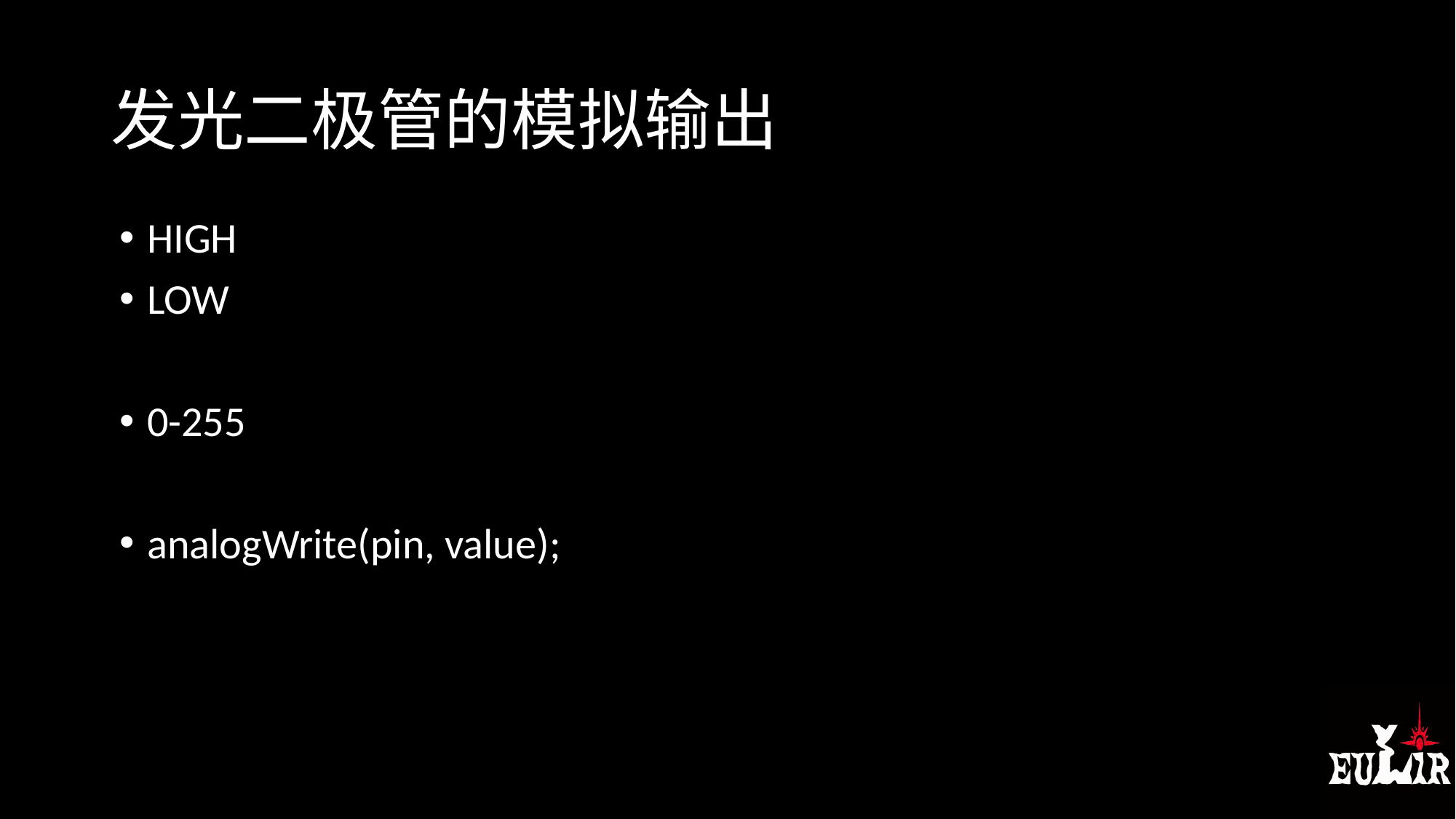

# 发光二极管的模拟输出
HIGH
LOW

0-255

analogWrite(pin, value);